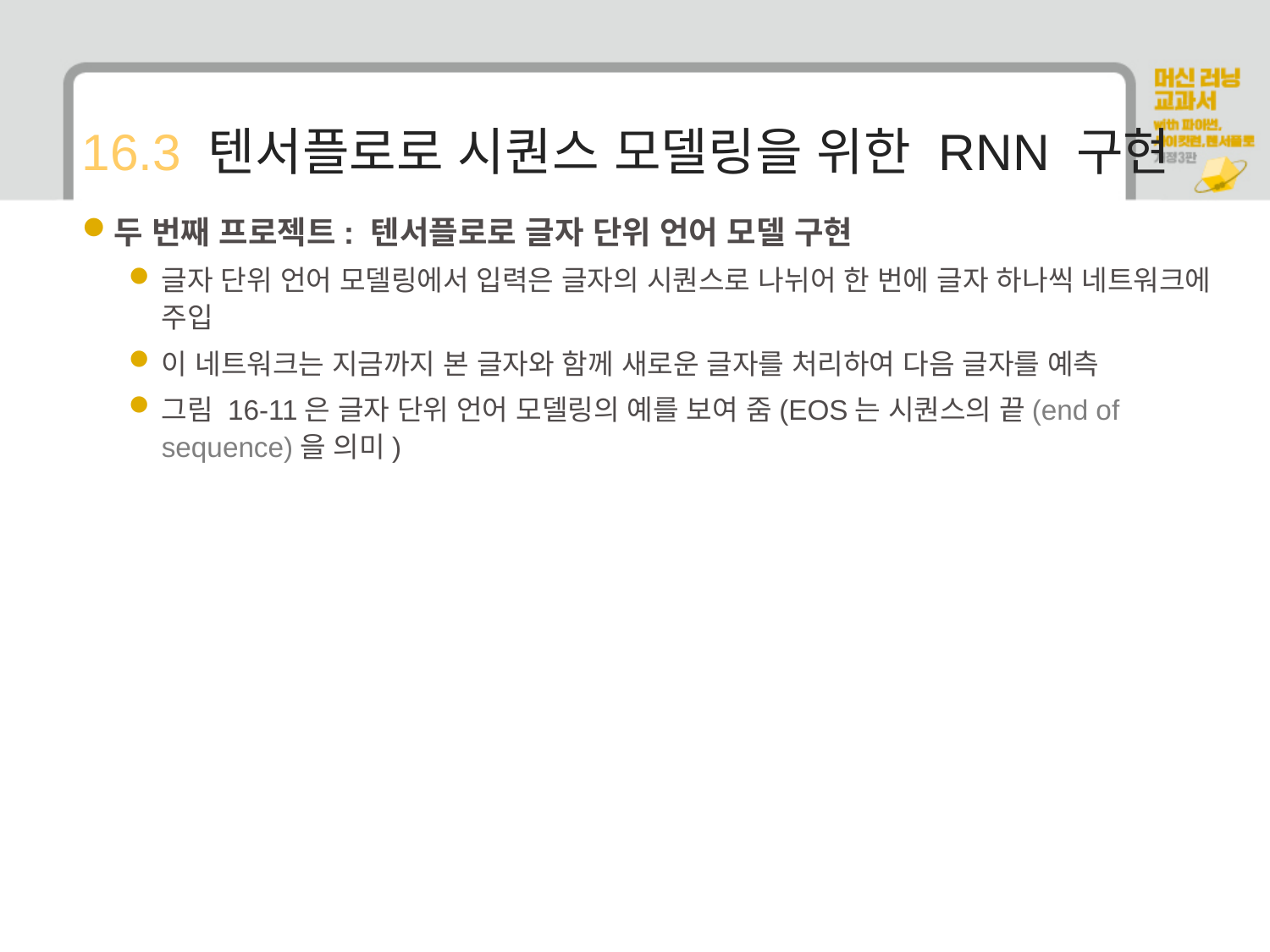

# 16.3 텐서플로로 시퀀스 모델링을 위한 RNN 구현
두 번째 프로젝트: 텐서플로로 글자 단위 언어 모델 구현
글자 단위 언어 모델링에서 입력은 글자의 시퀀스로 나뉘어 한 번에 글자 하나씩 네트워크에 주입
이 네트워크는 지금까지 본 글자와 함께 새로운 글자를 처리하여 다음 글자를 예측
그림 16-11은 글자 단위 언어 모델링의 예를 보여 줌(EOS는 시퀀스의 끝(end of sequence)을 의미)